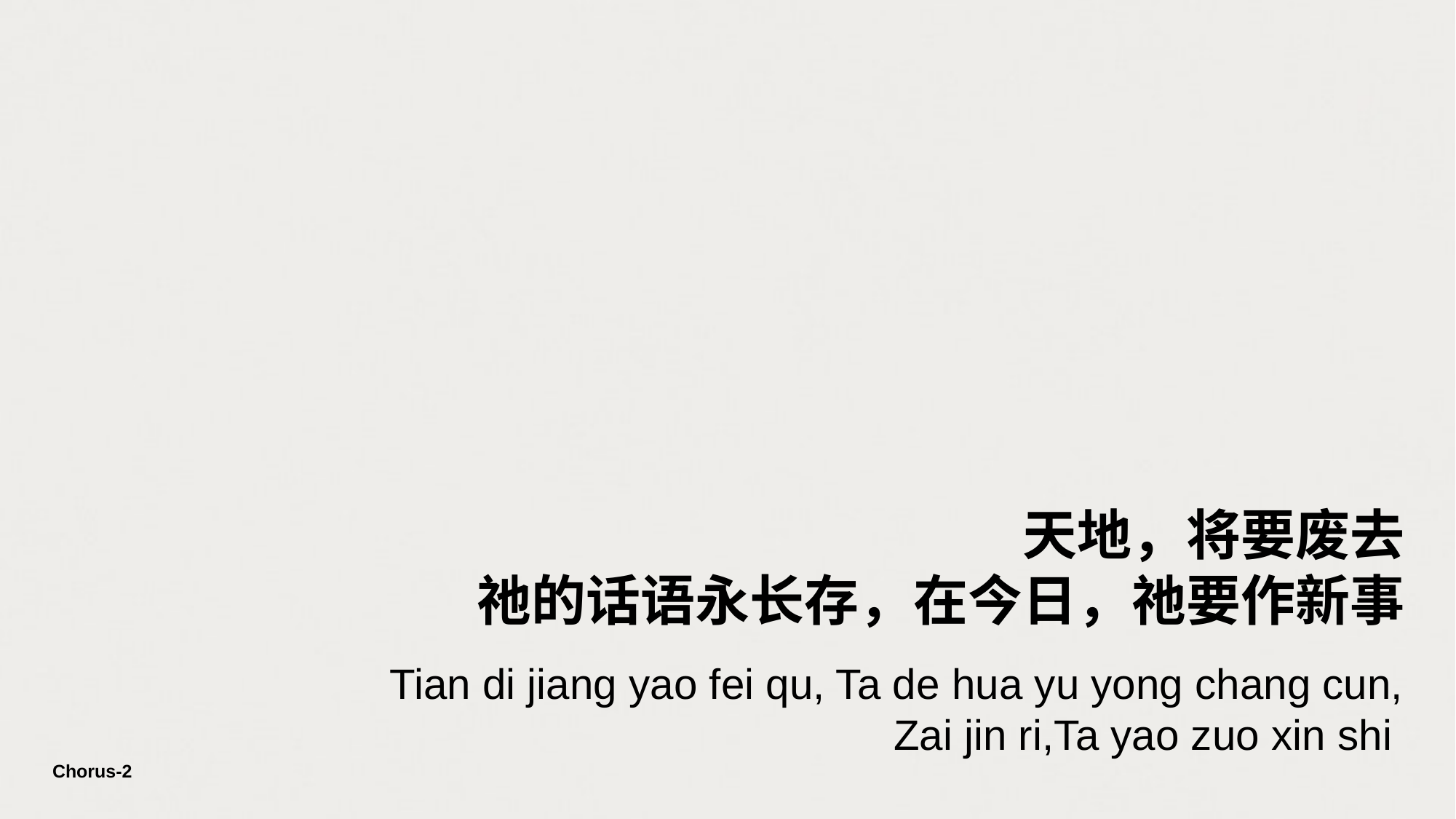

天地，将要废去
祂的话语永长存，在今日，祂要作新事

Tian di jiang yao fei qu, Ta de hua yu yong chang cun,
Zai jin ri,Ta yao zuo xin shi

Chorus-2